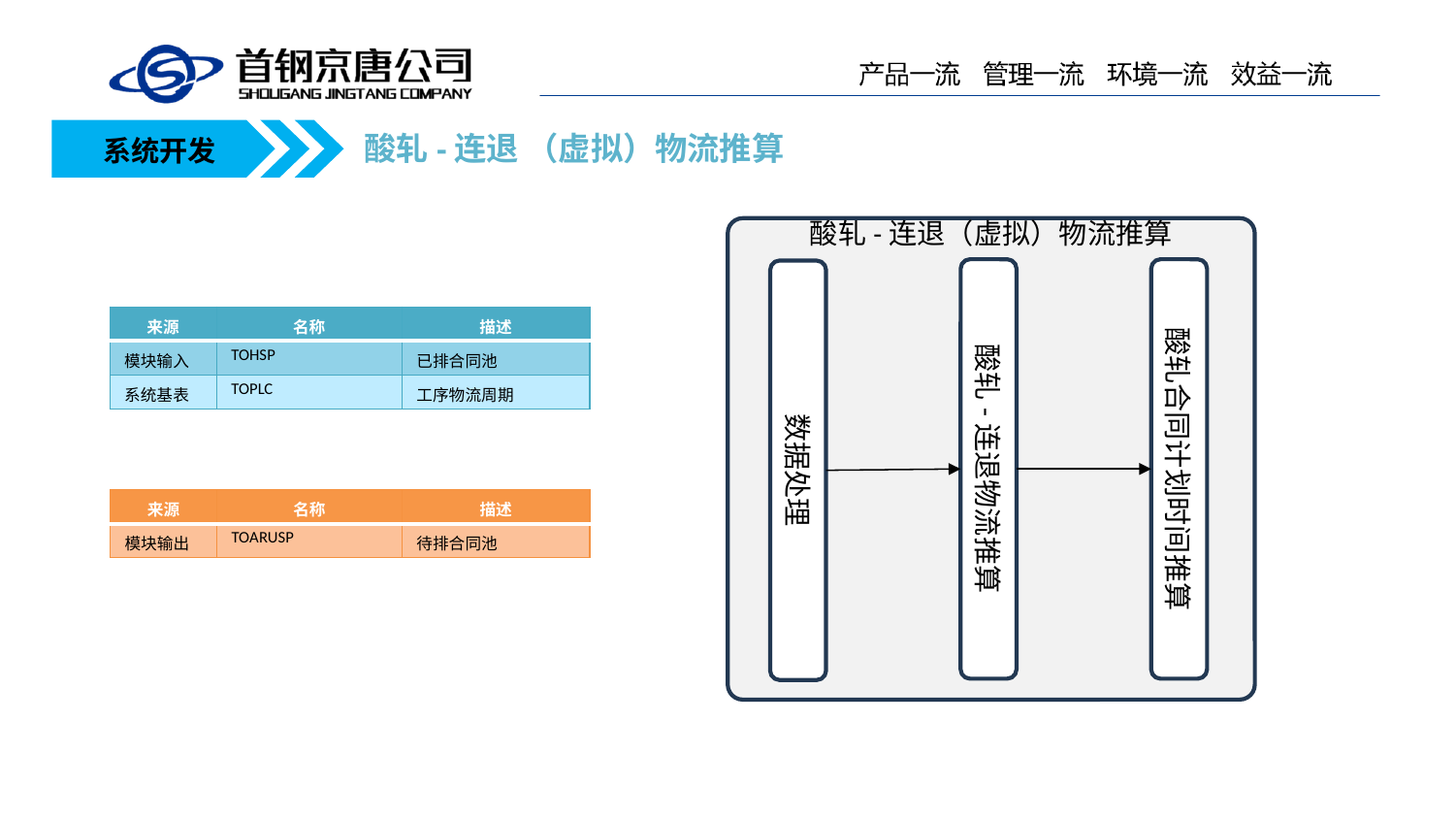

酸轧-连退 （虚拟）物流推算
系统开发
酸轧-连退（虚拟）物流推算
酸轧-连退物流推算
酸轧合同计划时间推算
数据处理
| 来源 | 名称 | 描述 |
| --- | --- | --- |
| 模块输入 | TOHSP | 已排合同池 |
| 系统基表 | TOPLC | 工序物流周期 |
| 来源 | 名称 | 描述 |
| --- | --- | --- |
| 模块输出 | TOARUSP | 待排合同池 |